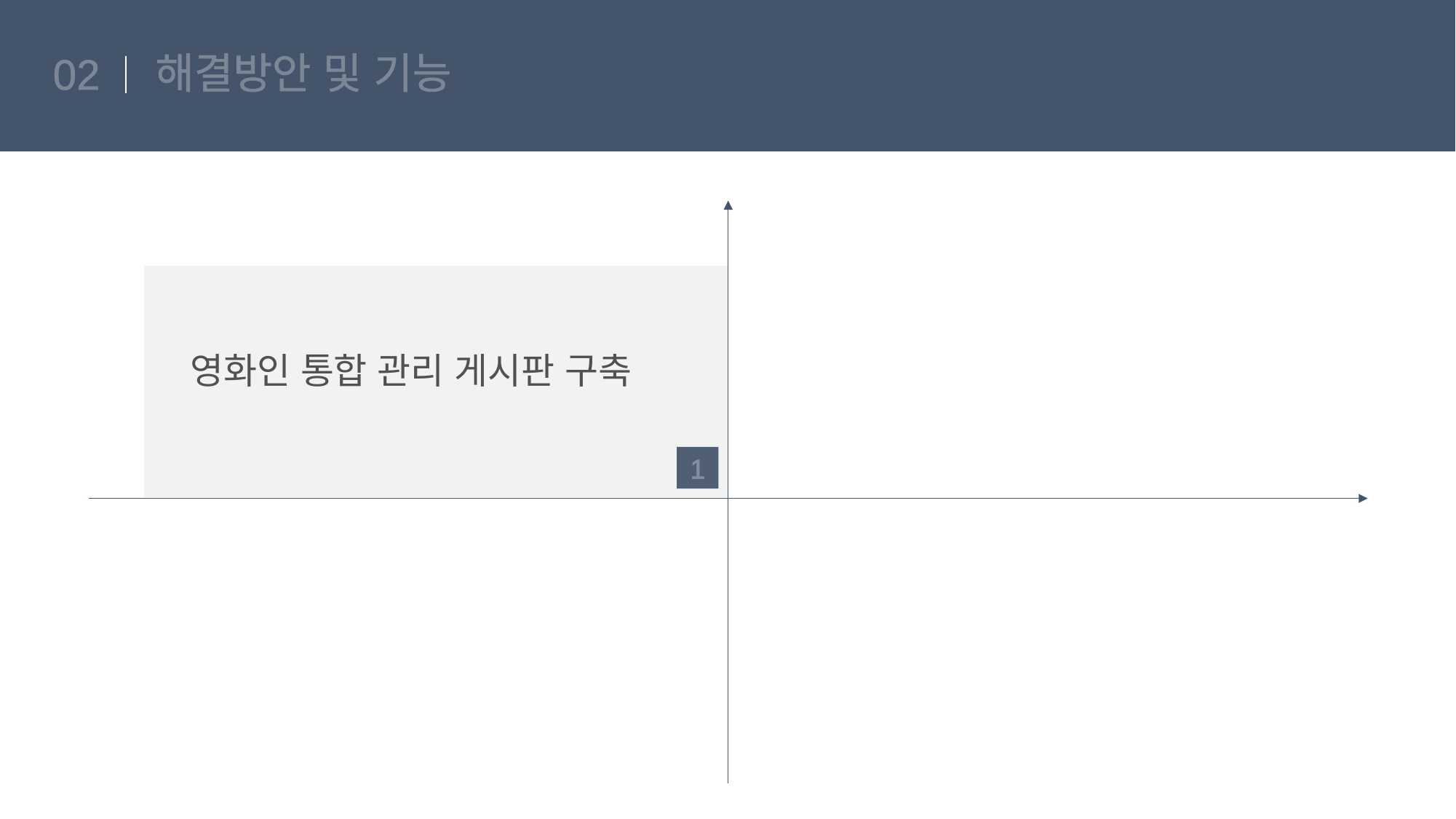

# 해결방안 및 기능
02

영화인 통합 관리 게시판 구축
1